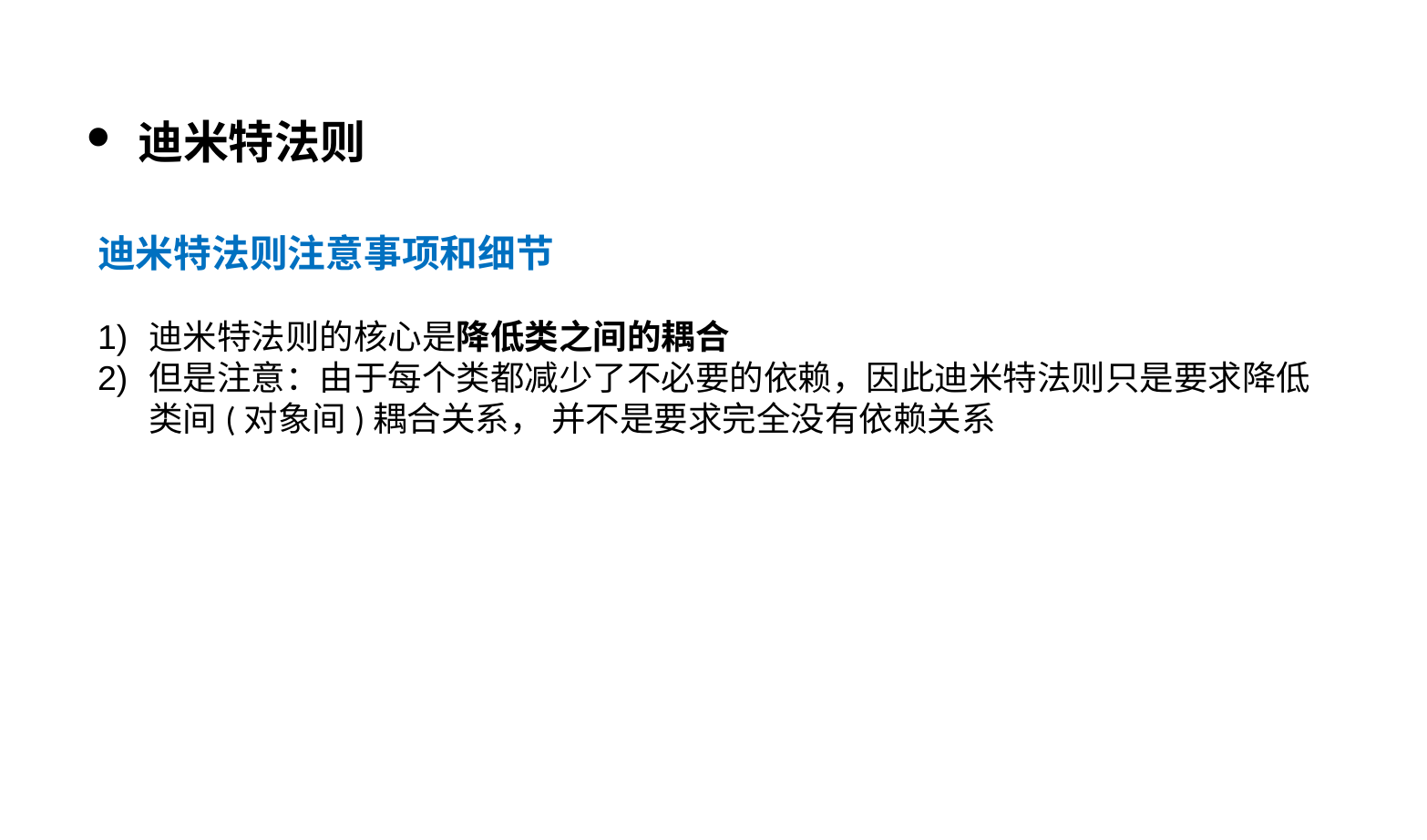

迪米特法则

迪米特法则注意事项和细节

迪米特法则的核心是降低类之间的耦合
但是注意：由于每个类都减少了不必要的依赖，因此迪米特法则只是要求降低类间(对象间)耦合关系， 并不是要求完全没有依赖关系